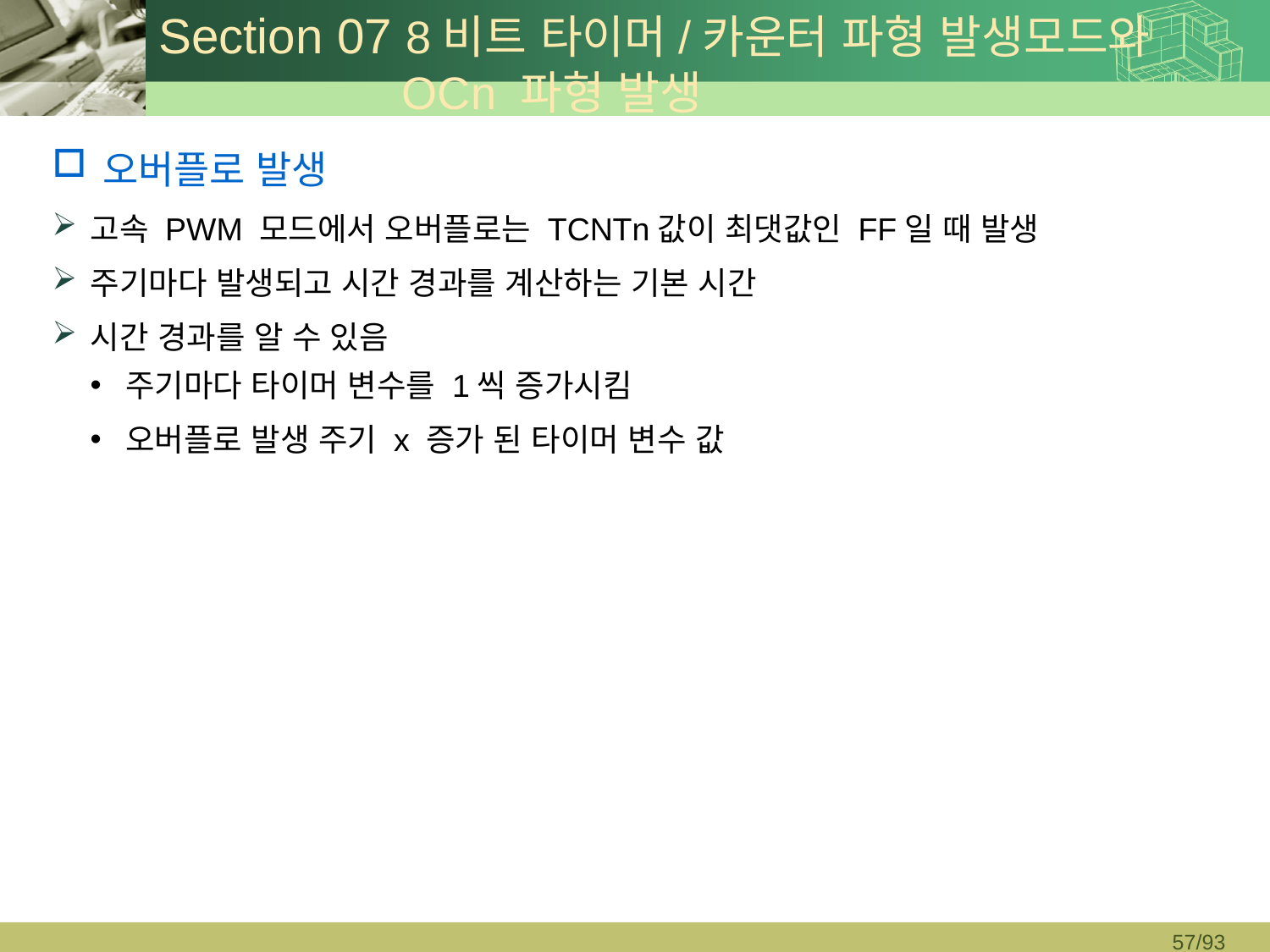

# Section 07 8비트 타이머/카운터 파형 발생모드와 OCn 파형 발생
오버플로 발생
고속 PWM 모드에서 오버플로는 TCNTn값이 최댓값인 FF일 때 발생
주기마다 발생되고 시간 경과를 계산하는 기본 시간
시간 경과를 알 수 있음
주기마다 타이머 변수를 1씩 증가시킴
오버플로 발생 주기 x 증가 된 타이머 변수 값